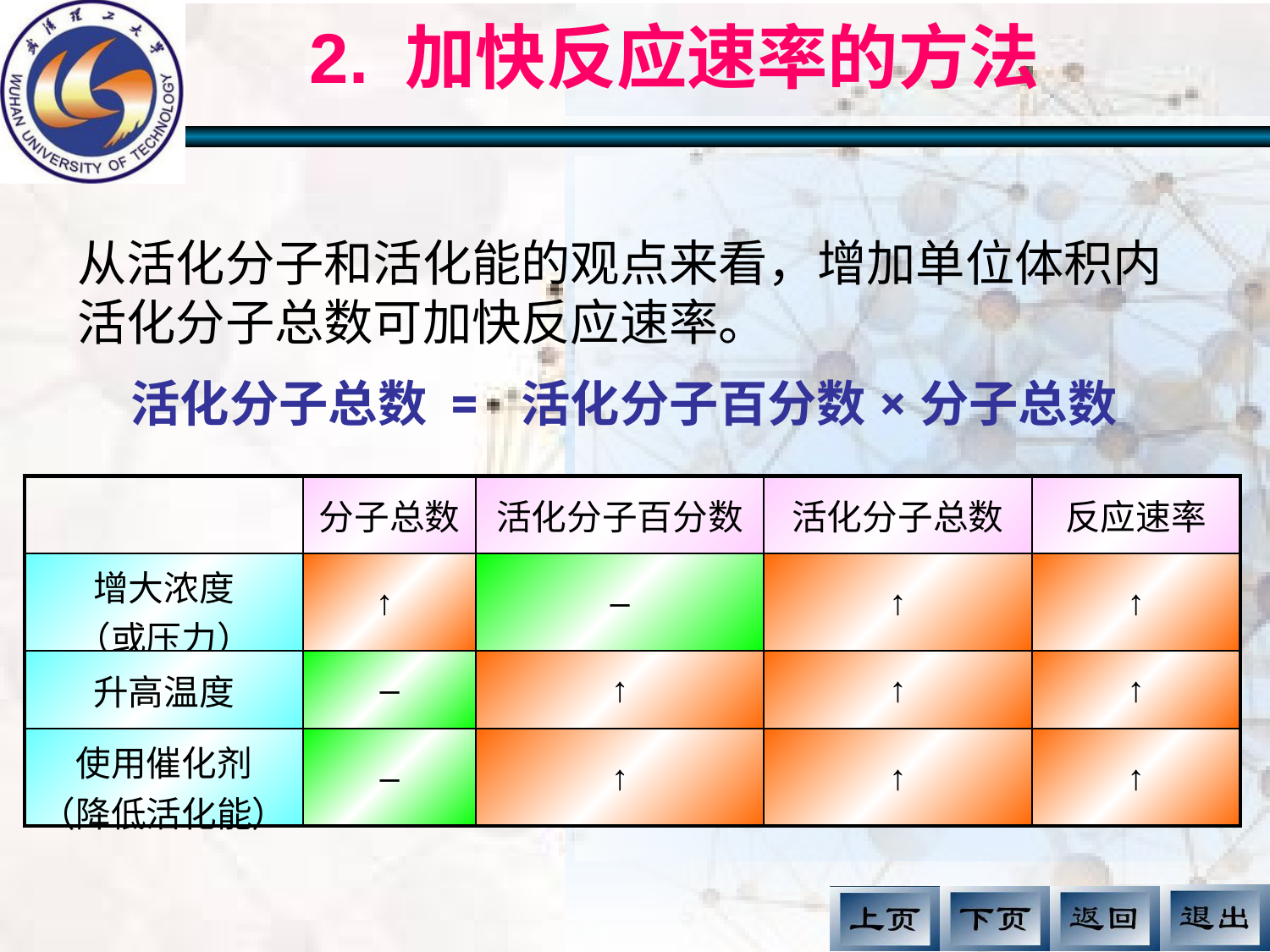

# 2. 加快反应速率的方法
从活化分子和活化能的观点来看，增加单位体积内活化分子总数可加快反应速率。
活化分子总数 = 活化分子百分数×分子总数
|  | 分子总数 | 活化分子百分数 | 活化分子总数 | 反应速率 |
| --- | --- | --- | --- | --- |
| 增大浓度 （或压力） | ↑ | – | ↑ | ↑ |
| 升高温度 | – | ↑ | ↑ | ↑ |
| 使用催化剂 （降低活化能） | – | ↑ | ↑ | ↑ |